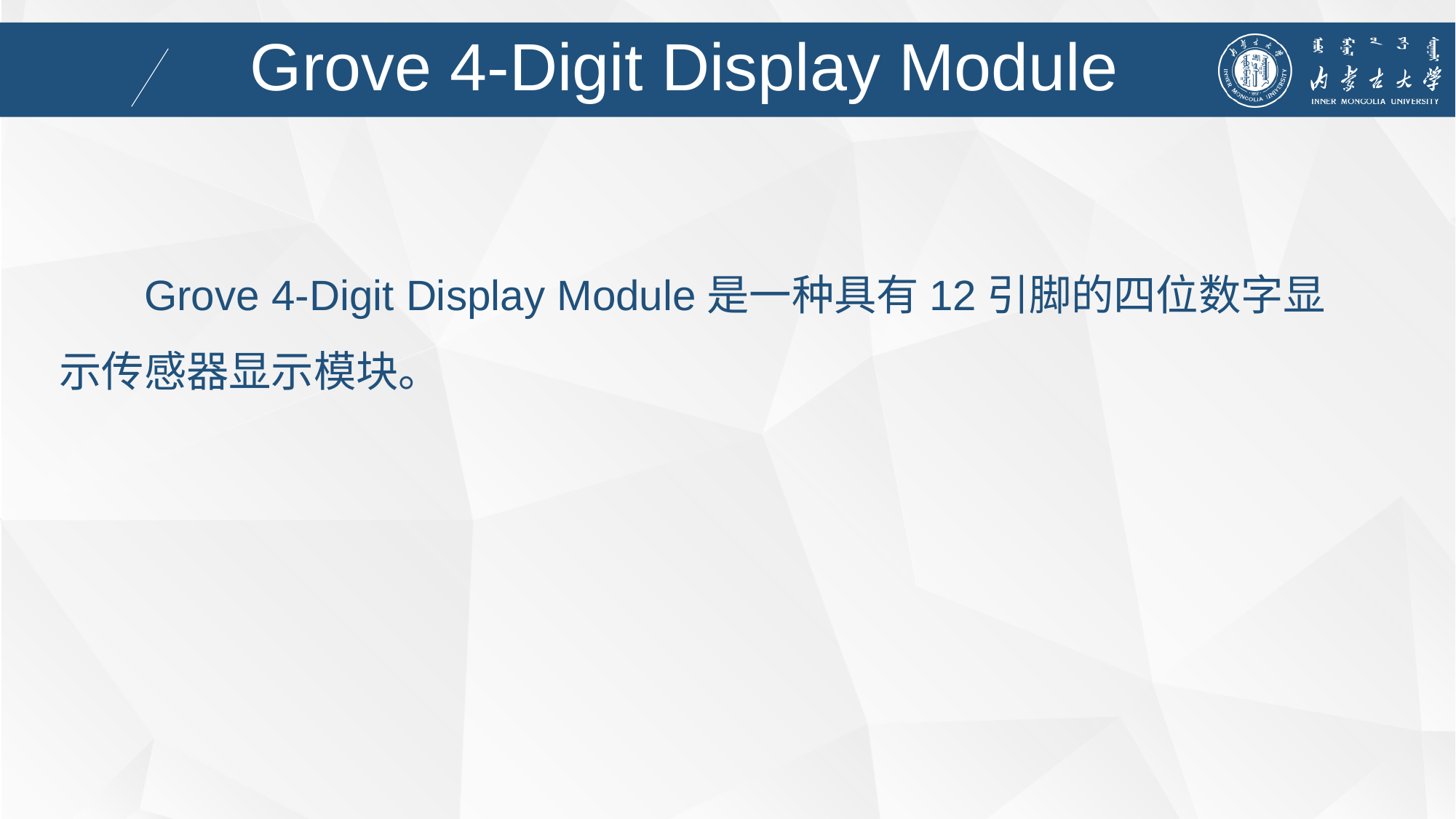

Grove 4-Digit Display Module
Grove 4-Digit Display Module是一种具有12引脚的四位数字显示传感器显示模块。